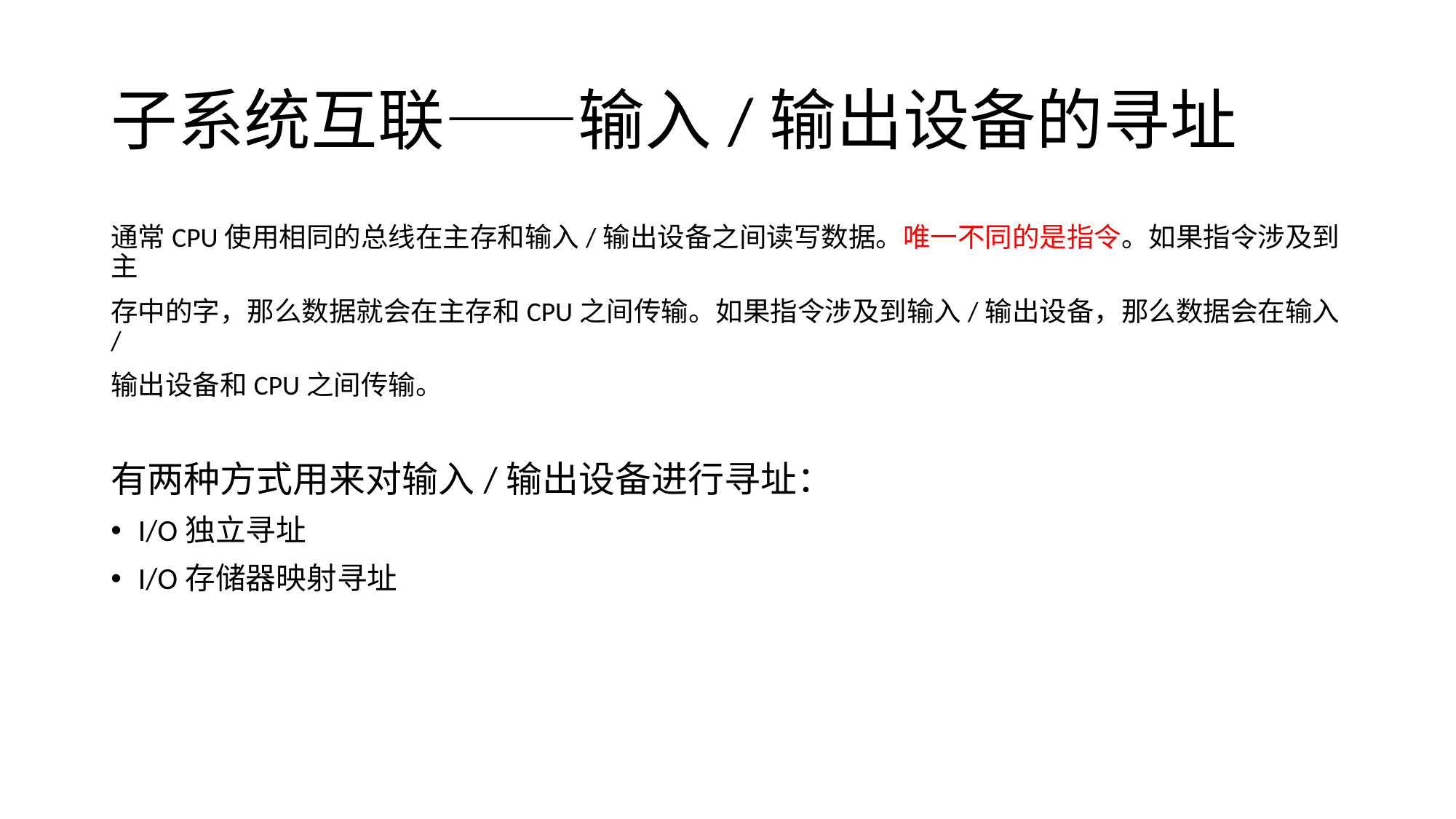

# 子系统互联——输入/输出设备的寻址
通常CPU使用相同的总线在主存和输入/输出设备之间读写数据。唯一不同的是指令。如果指令涉及到主
存中的字，那么数据就会在主存和CPU之间传输。如果指令涉及到输入/输出设备，那么数据会在输入/
输出设备和CPU之间传输。

有两种方式用来对输入/输出设备进行寻址：
I/O独立寻址
I/O存储器映射寻址